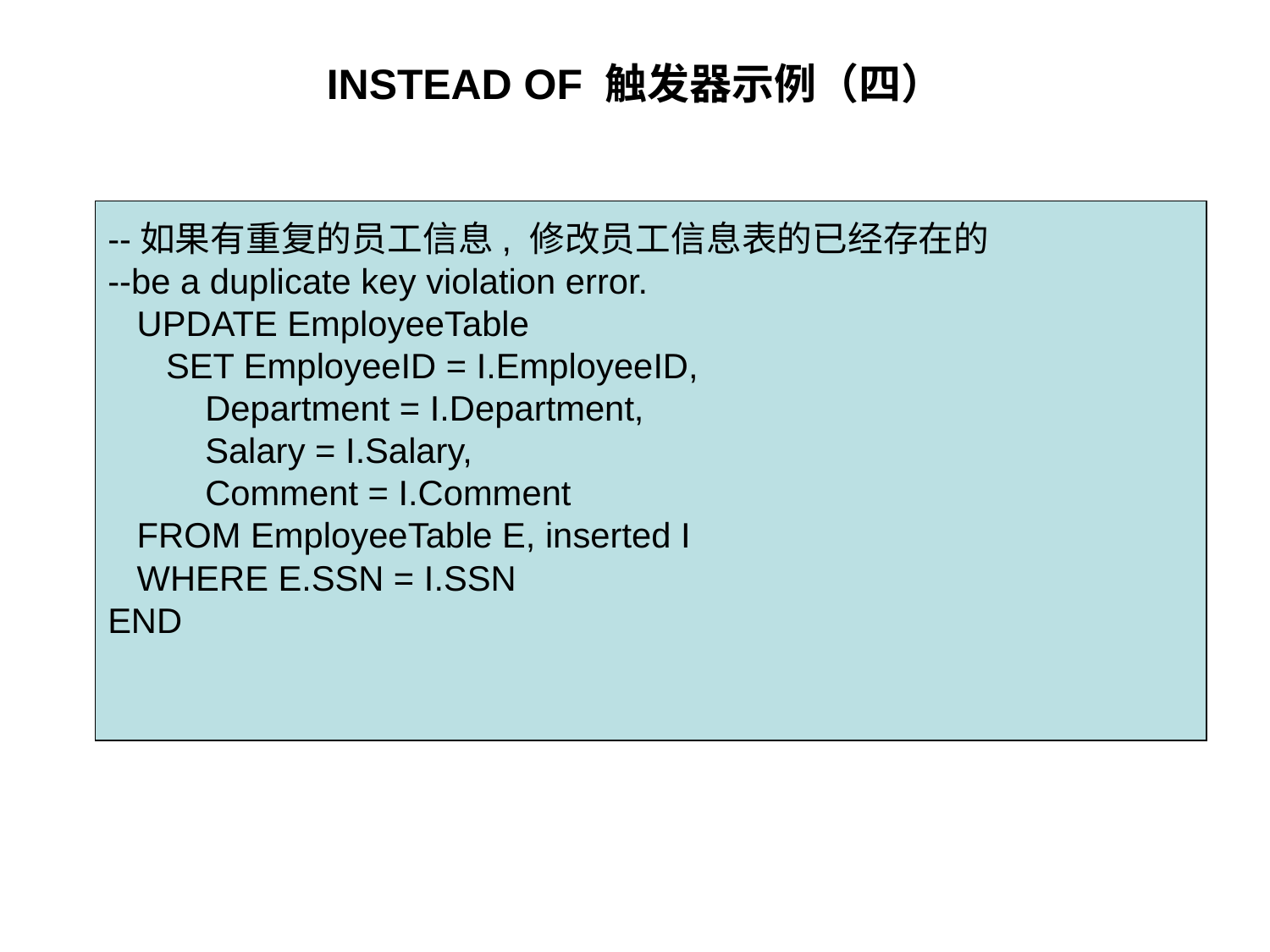

# INSTEAD OF 触发器示例（四）
--如果有重复的员工信息, 修改员工信息表的已经存在的
--be a duplicate key violation error.
   UPDATE EmployeeTable
      SET EmployeeID = I.EmployeeID,
          Department = I.Department,
          Salary = I.Salary,
          Comment = I.Comment
   FROM EmployeeTable E, inserted I
   WHERE E.SSN = I.SSN
END